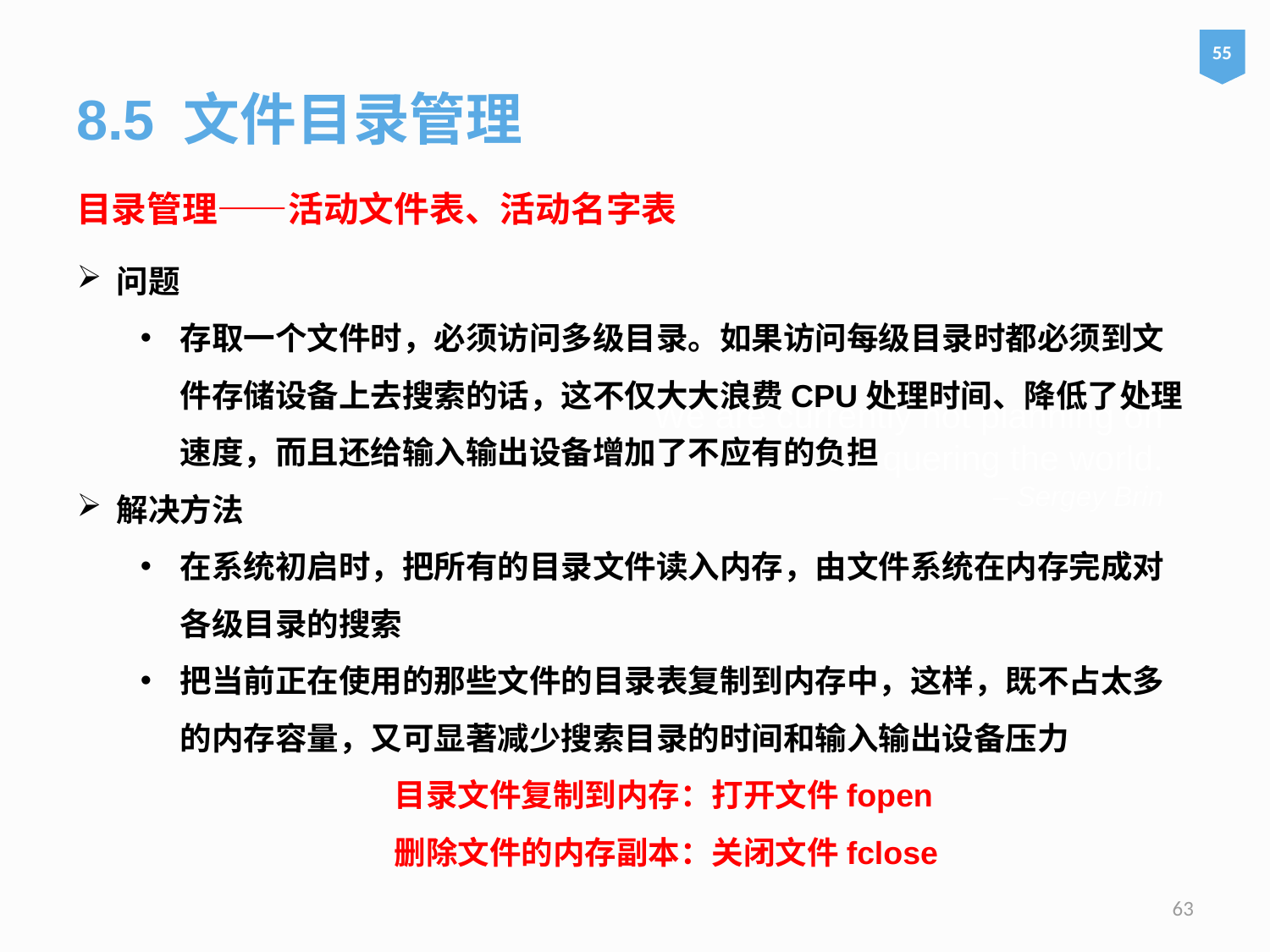

55
8.5 文件目录管理
目录管理——活动文件表、活动名字表
问题
存取一个文件时，必须访问多级目录。如果访问每级目录时都必须到文件存储设备上去搜索的话，这不仅大大浪费CPU处理时间、降低了处理速度，而且还给输入输出设备增加了不应有的负担
解决方法
在系统初启时，把所有的目录文件读入内存，由文件系统在内存完成对各级目录的搜索
把当前正在使用的那些文件的目录表复制到内存中，这样，既不占太多的内存容量，又可显著减少搜索目录的时间和输入输出设备压力
		目录文件复制到内存：打开文件fopen
		删除文件的内存副本：关闭文件fclose

# We are currently not planning on conquering the world. – Sergey Brin
63